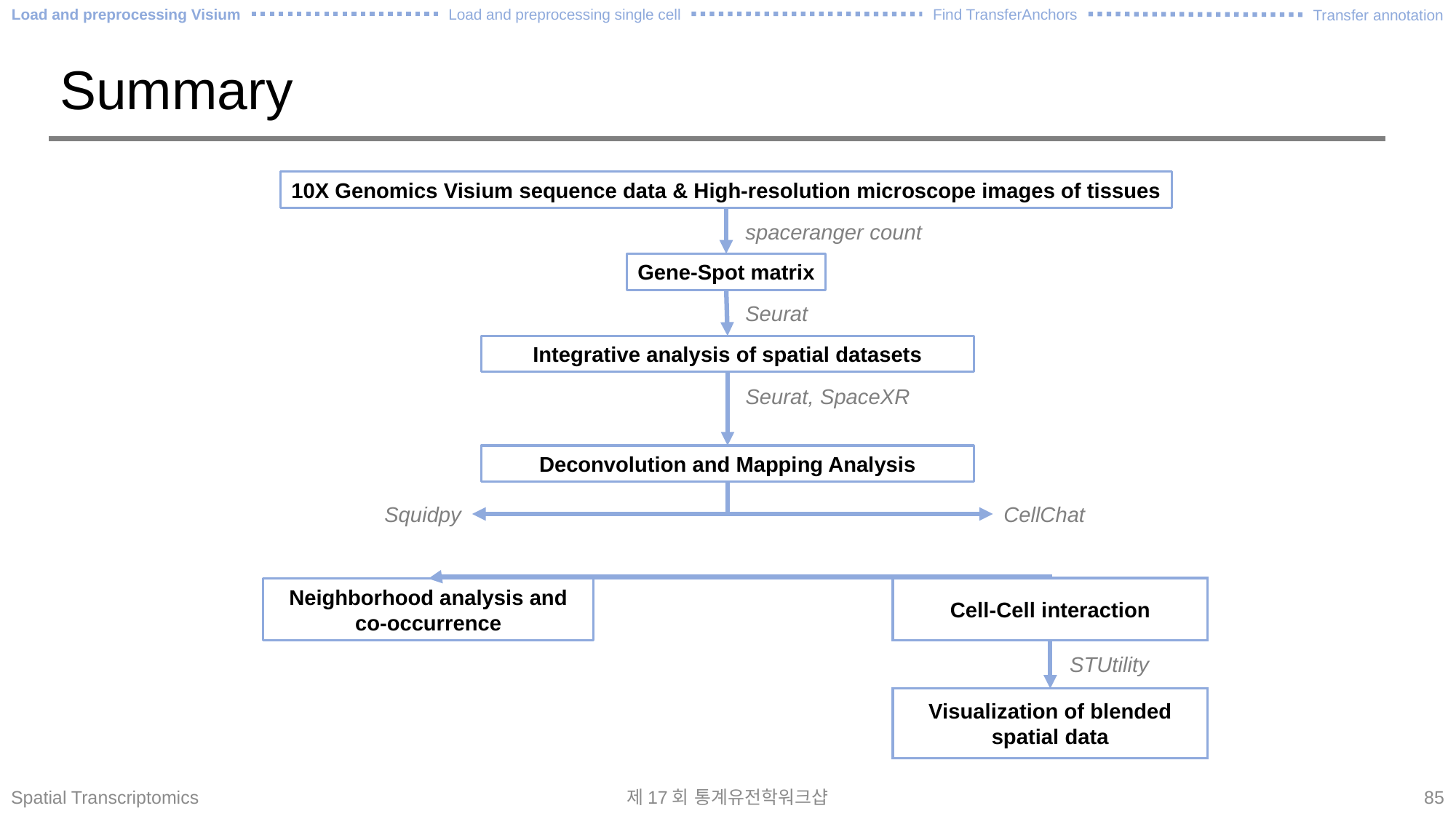

Load and preprocessing single cell
Load and preprocessing Visium
Find TransferAnchors
Transfer annotation
# Summary
10X Genomics Visium sequence data & High-resolution microscope images of tissues
spaceranger count
Gene-Spot matrix
Seurat
Integrative analysis of spatial datasets
Seurat, SpaceXR
Deconvolution and Mapping Analysis
Squidpy
CellChat
Cell-Cell interaction
Neighborhood analysis and co-occurrence
STUtility
Visualization of blended spatial data
Spatial Transcriptomics
제17회 통계유전학워크샵
85